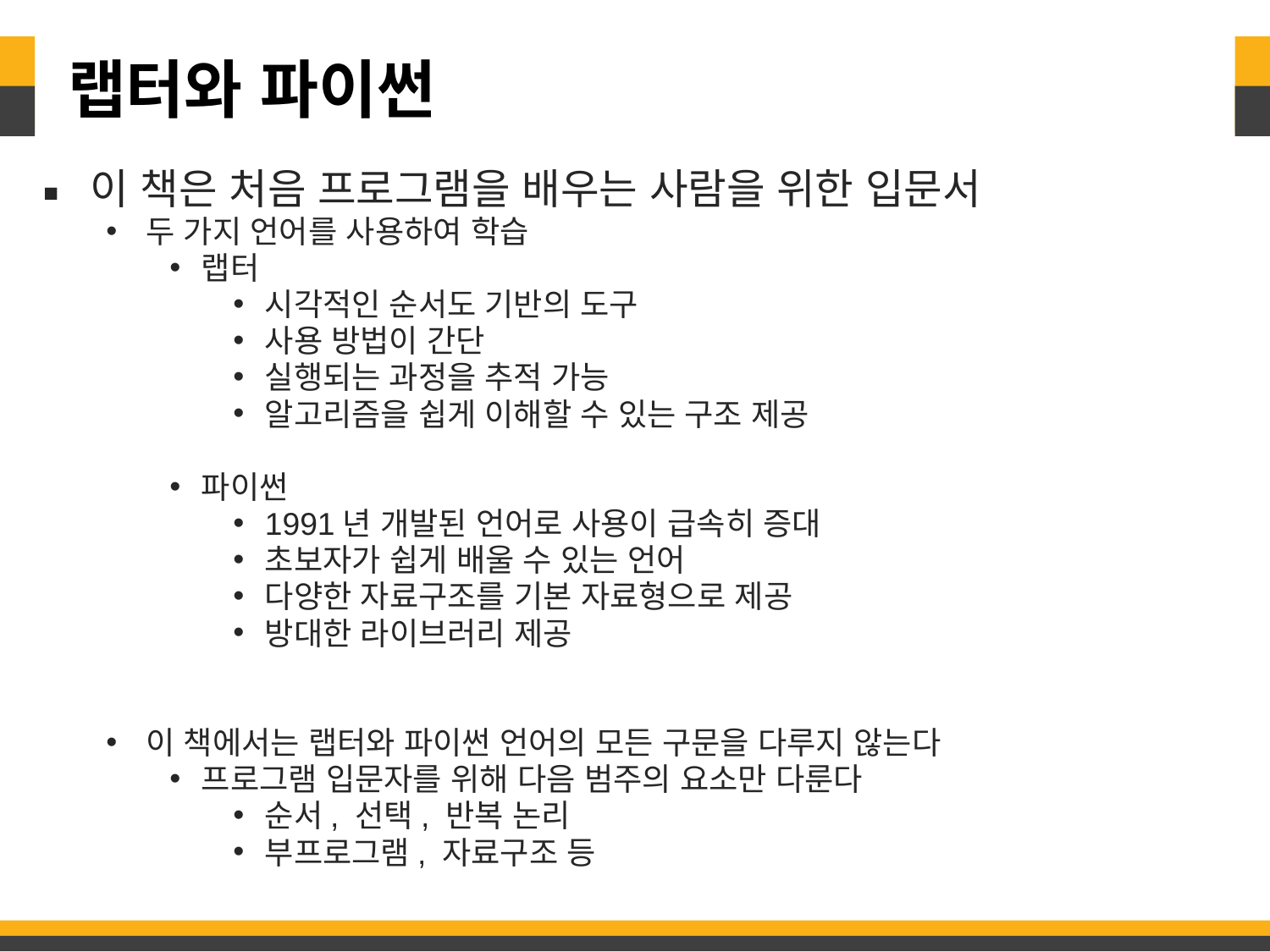

# 랩터와 파이썬
이 책은 처음 프로그램을 배우는 사람을 위한 입문서
두 가지 언어를 사용하여 학습
랩터
시각적인 순서도 기반의 도구
사용 방법이 간단
실행되는 과정을 추적 가능
알고리즘을 쉽게 이해할 수 있는 구조 제공

파이썬
1991년 개발된 언어로 사용이 급속히 증대
초보자가 쉽게 배울 수 있는 언어
다양한 자료구조를 기본 자료형으로 제공
방대한 라이브러리 제공

이 책에서는 랩터와 파이썬 언어의 모든 구문을 다루지 않는다
프로그램 입문자를 위해 다음 범주의 요소만 다룬다
순서, 선택, 반복 논리
부프로그램, 자료구조 등